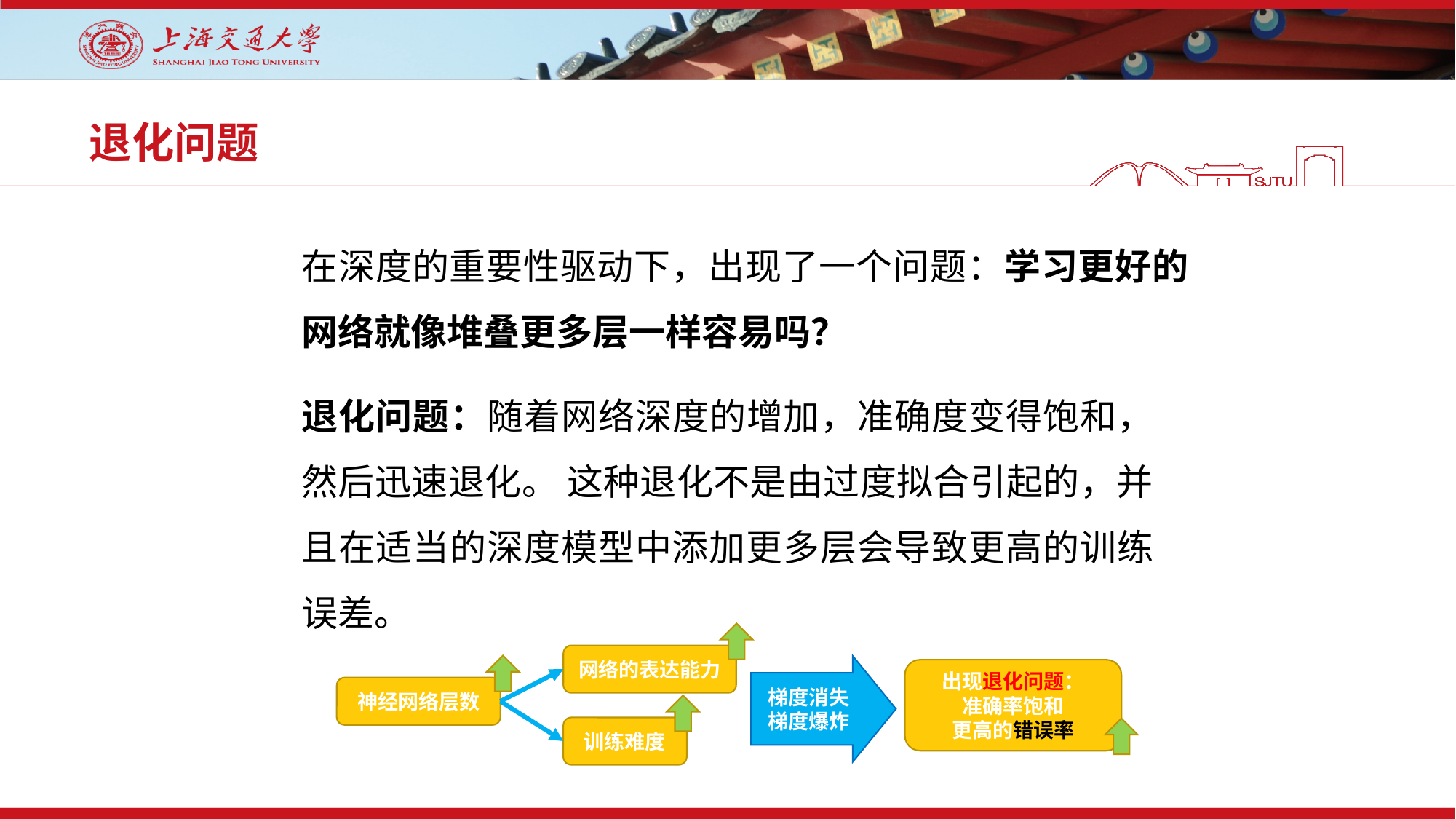

# 退化问题
在深度的重要性驱动下，出现了一个问题：学习更好的网络就像堆叠更多层一样容易吗？

退化问题：随着网络深度的增加，准确度变得饱和，然后迅速退化。 这种退化不是由过度拟合引起的，并且在适当的深度模型中添加更多层会导致更高的训练误差。

网络的表达能力

梯度消失
梯度爆炸
出现退化问题：
准确率饱和
更高的错误率

神经网络层数

训练难度